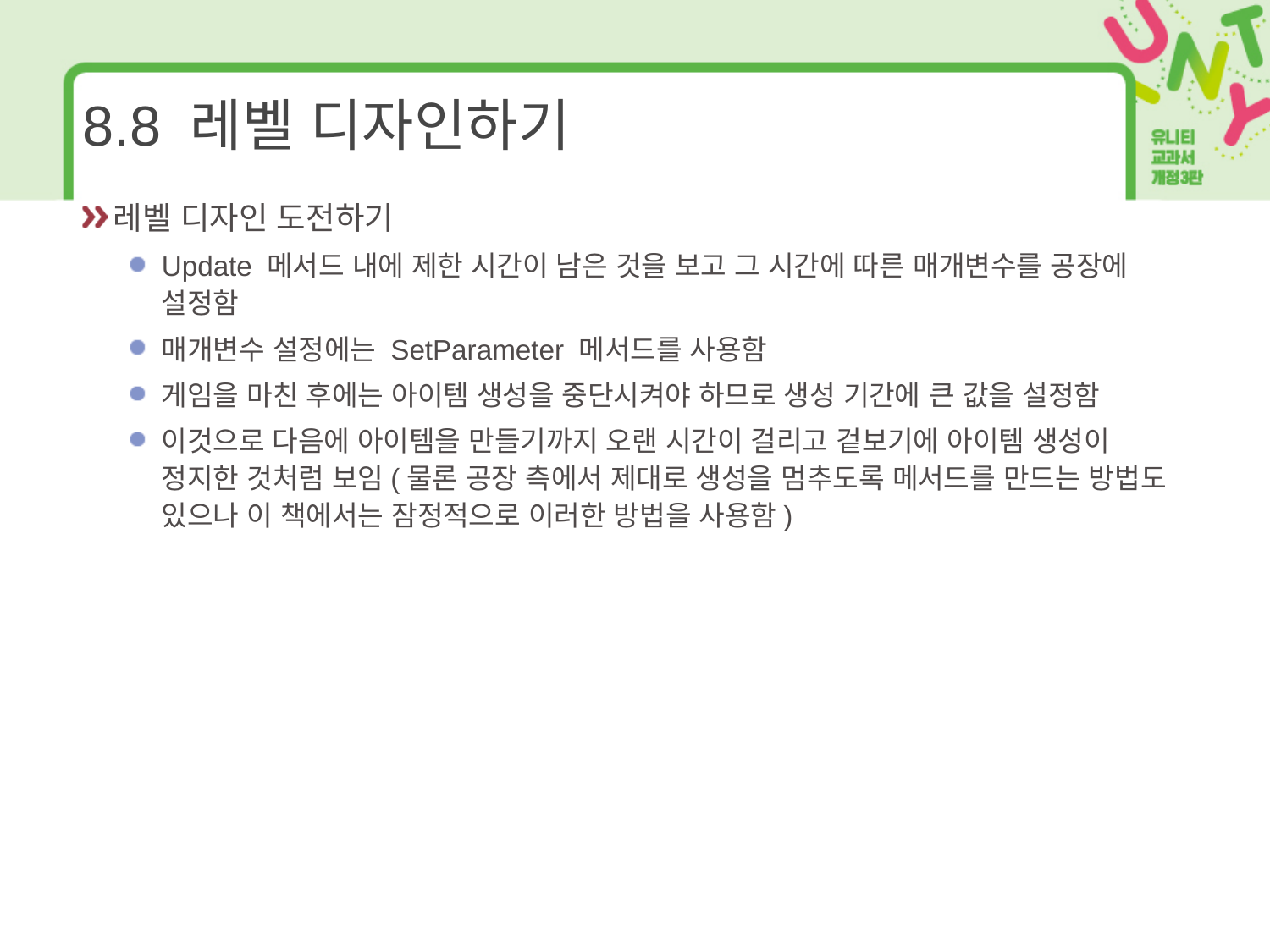

# 8.8 레벨 디자인하기
레벨 디자인 도전하기
Update 메서드 내에 제한 시간이 남은 것을 보고 그 시간에 따른 매개변수를 공장에 설정함
매개변수 설정에는 SetParameter 메서드를 사용함
게임을 마친 후에는 아이템 생성을 중단시켜야 하므로 생성 기간에 큰 값을 설정함
이것으로 다음에 아이템을 만들기까지 오랜 시간이 걸리고 겉보기에 아이템 생성이 정지한 것처럼 보임(물론 공장 측에서 제대로 생성을 멈추도록 메서드를 만드는 방법도 있으나 이 책에서는 잠정적으로 이러한 방법을 사용함)